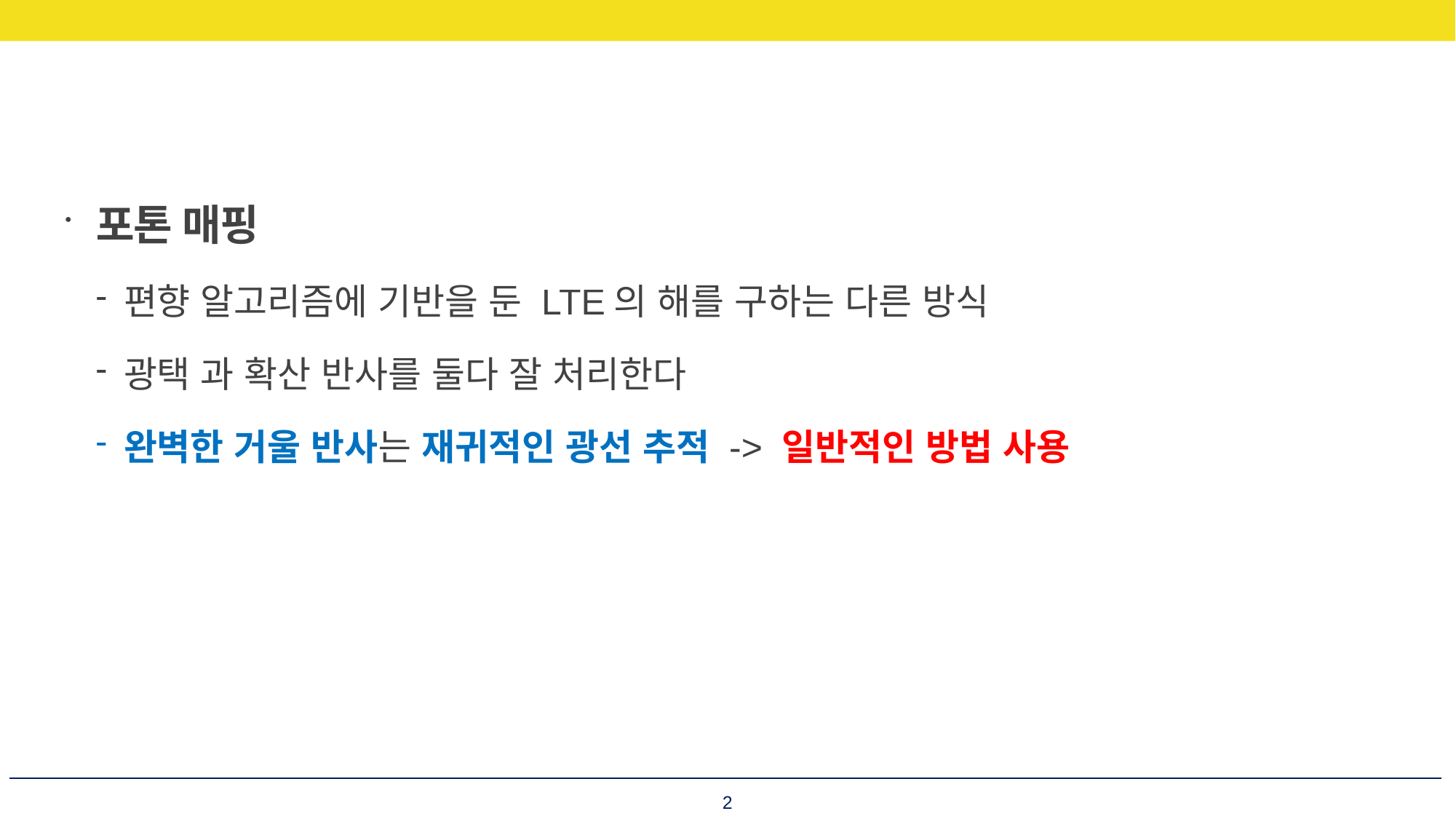

포톤 매핑
편향 알고리즘에 기반을 둔 LTE의 해를 구하는 다른 방식
광택 과 확산 반사를 둘다 잘 처리한다
완벽한 거울 반사는 재귀적인 광선 추적 -> 일반적인 방법 사용
2